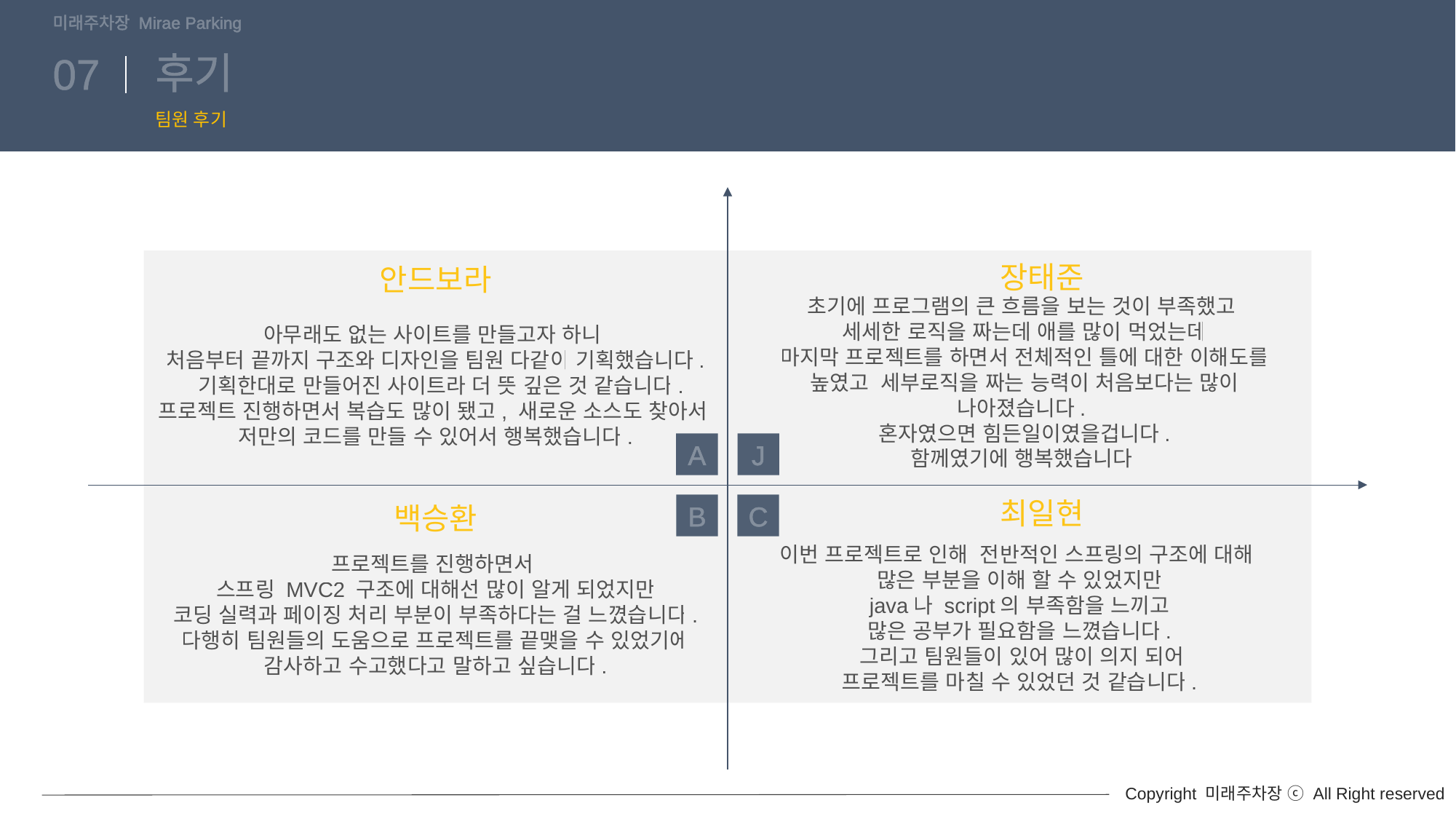

미래주차장 Mirae Parking
# 후기
07
팀원 후기

장태준
안드보라
초기에 프로그램의 큰 흐름을 보는 것이 부족했고
세세한 로직을 짜는데 애를 많이 먹었는데
마지막 프로젝트를 하면서 전체적인 틀에 대한 이해도를 높였고  세부로직을 짜는 능력이 처음보다는 많이 나아졌습니다.
혼자였으면 힘든일이였을겁니다.
함께였기에 행복했습니다
아무래도 없는 사이트를 만들고자 하니
처음부터 끝까지 구조와 디자인을 팀원 다같이 기획했습니다.
 기획한대로 만들어진 사이트라 더 뜻 깊은 것 같습니다.
프로젝트 진행하면서 복습도 많이 됐고, 새로운 소스도 찾아서
저만의 코드를 만들 수 있어서 행복했습니다.
J
A
최일현
백승환
C
B
이번 프로젝트로 인해  전반적인 스프링의 구조에 대해
많은 부분을 이해 할 수 있었지만
 java나 script의 부족함을 느끼고
많은 공부가 필요함을 느꼈습니다.
 그리고 팀원들이 있어 많이 의지 되어
프로젝트를 마칠 수 있었던 것 같습니다.
프로젝트를 진행하면서
스프링 MVC2 구조에 대해선 많이 알게 되었지만
코딩 실력과 페이징 처리 부분이 부족하다는 걸 느꼈습니다.
다행히 팀원들의 도움으로 프로젝트를 끝맺을 수 있었기에
감사하고 수고했다고 말하고 싶습니다.